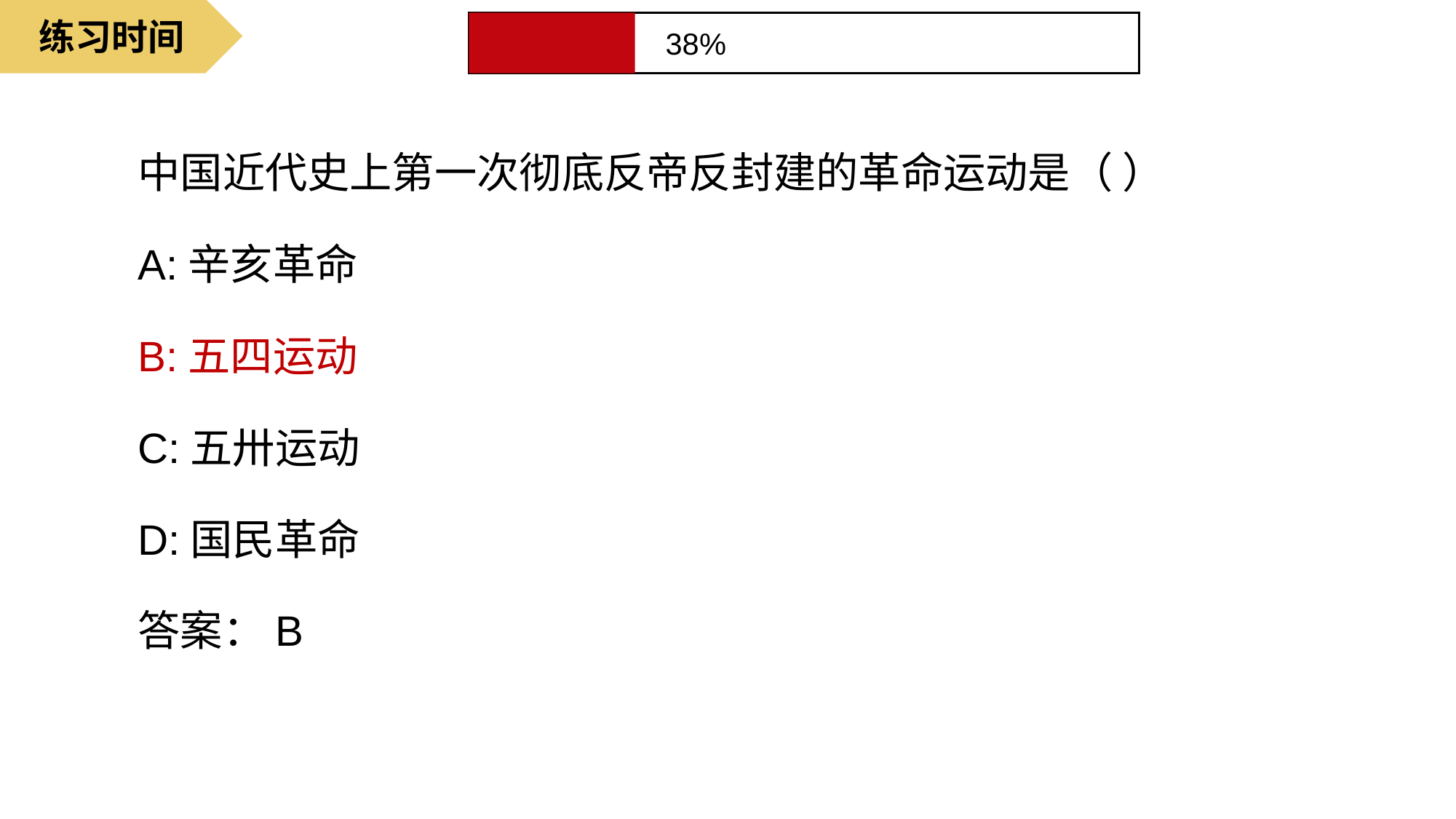

练习时间

38%
中国近代史上第一次彻底反帝反封建的革命运动是（ ）
A:辛亥革命
B:五四运动
C:五卅运动
D:国民革命
答案：B